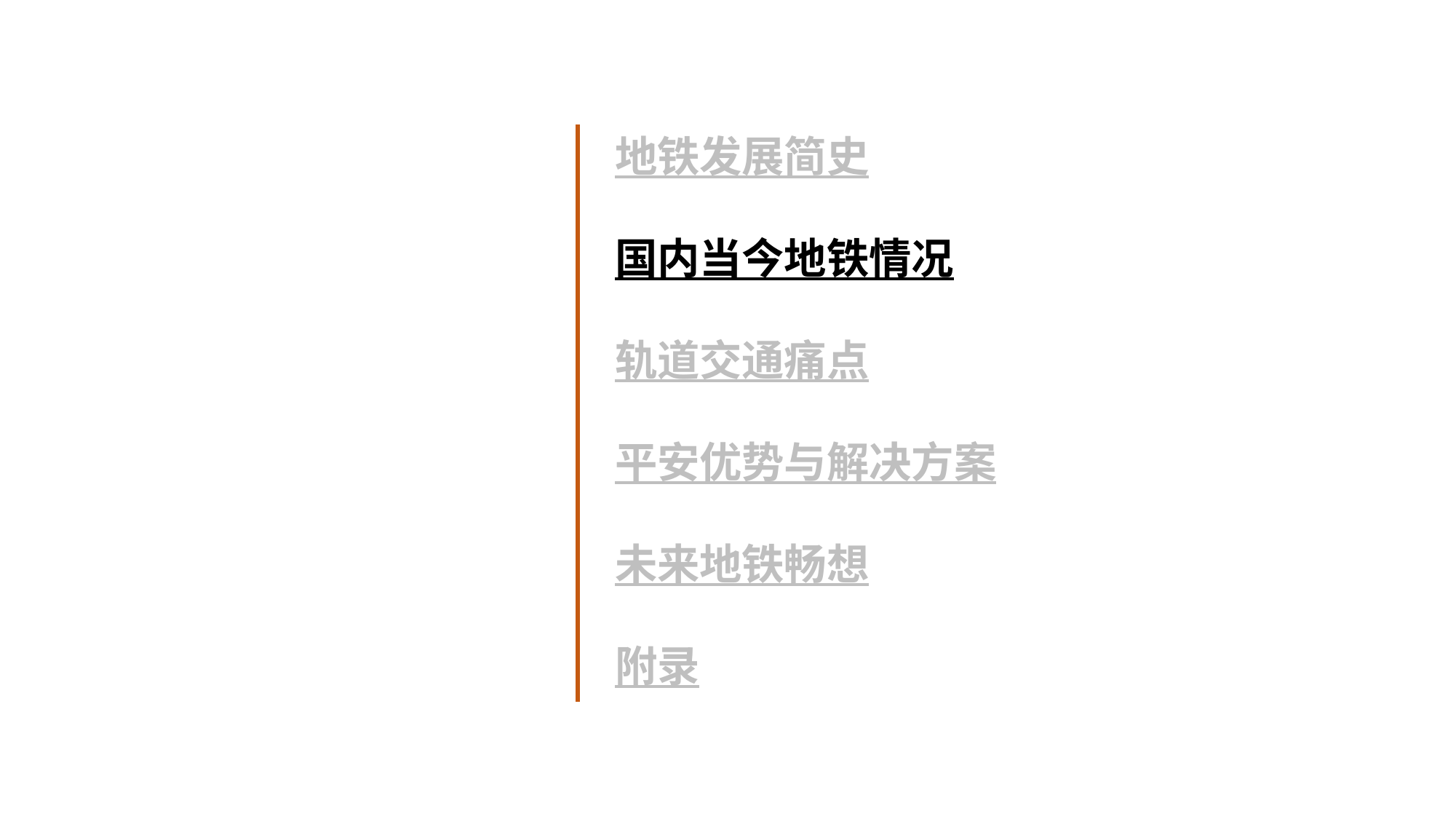

地铁发展简史

国内当今地铁情况

轨道交通痛点

平安优势与解决方案

未来地铁畅想

附录